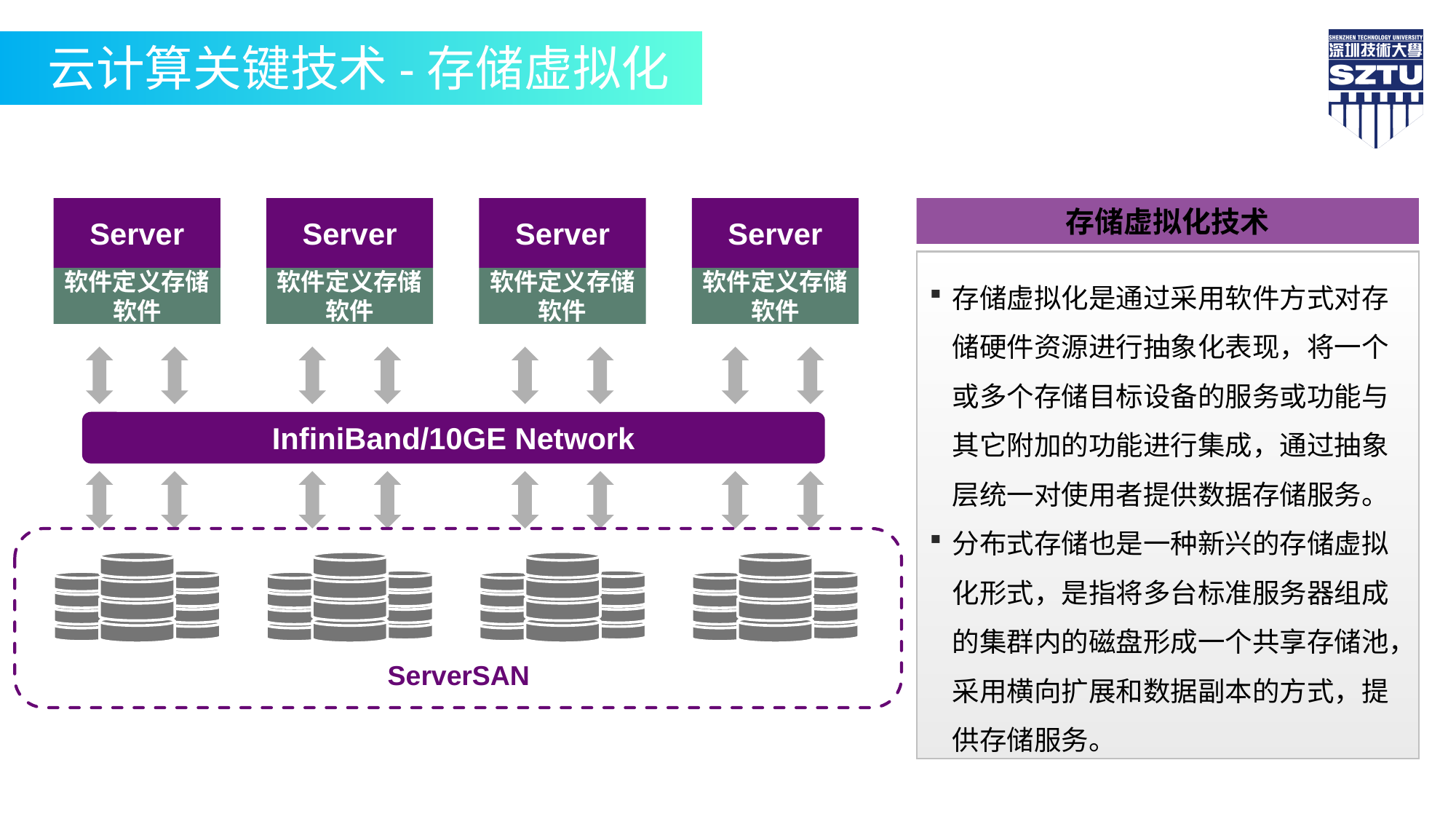

云计算关键技术-存储虚拟化
Server
Server
Server
Server
软件定义存储软件
软件定义存储软件
软件定义存储软件
软件定义存储软件

InfiniBand/10GE Network

ServerSAN
存储虚拟化技术
存储虚拟化是通过采用软件方式对存储硬件资源进行抽象化表现，将一个或多个存储目标设备的服务或功能与其它附加的功能进行集成，通过抽象层统一对使用者提供数据存储服务。
分布式存储也是一种新兴的存储虚拟化形式，是指将多台标准服务器组成的集群内的磁盘形成一个共享存储池，采用横向扩展和数据副本的方式，提供存储服务。